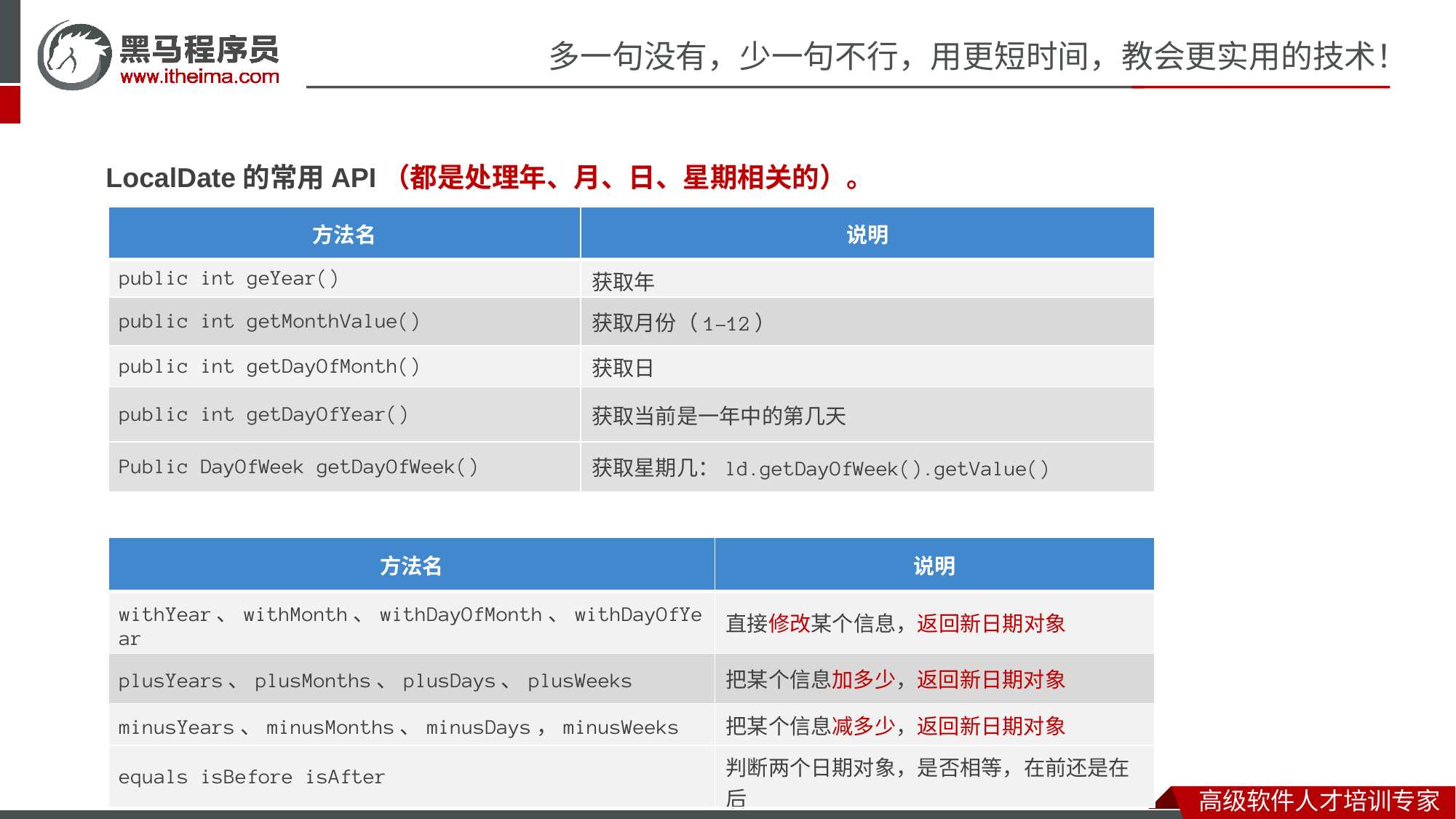

LocalDate的常用API（都是处理年、月、日、星期相关的）。
| 方法名 | 说明 |
| --- | --- |
| public int geYear() | 获取年 |
| public int getMonthValue() | 获取月份（1-12） |
| public int getDayOfMonth() | 获取日 |
| public int getDayOfYear() | 获取当前是一年中的第几天 |
| Public DayOfWeek getDayOfWeek() | 获取星期几：ld.getDayOfWeek().getValue() |
| 方法名 | 说明 |
| --- | --- |
| withYear、withMonth、withDayOfMonth、withDayOfYear | 直接修改某个信息，返回新日期对象 |
| plusYears、plusMonths、plusDays、plusWeeks | 把某个信息加多少，返回新日期对象 |
| minusYears、minusMonths、minusDays，minusWeeks | 把某个信息减多少，返回新日期对象 |
| equals isBefore isAfter | 判断两个日期对象，是否相等，在前还是在后 |